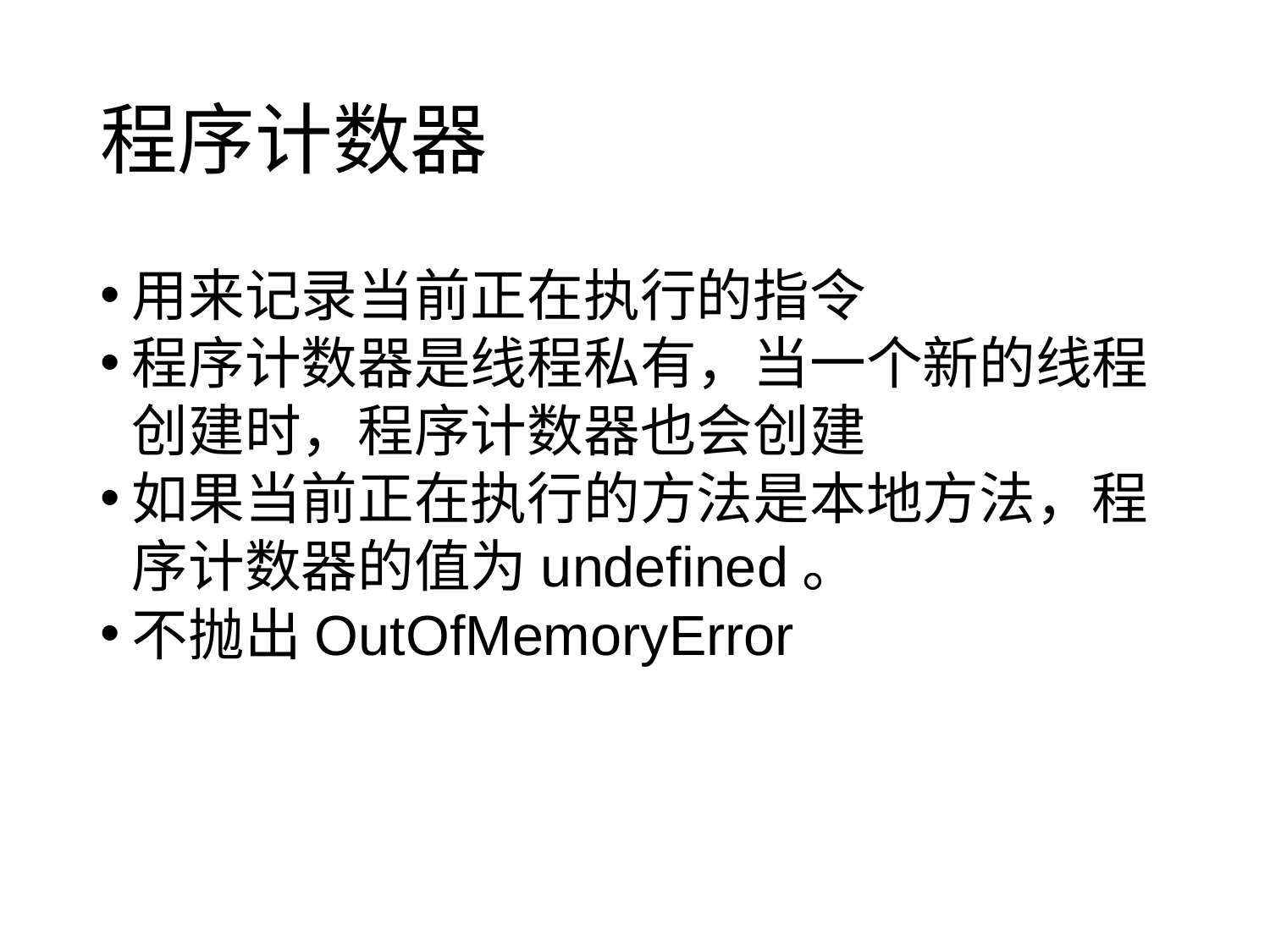

# 程序计数器
用来记录当前正在执行的指令
程序计数器是线程私有，当一个新的线程创建时，程序计数器也会创建
如果当前正在执行的方法是本地方法，程序计数器的值为undefined。
不抛出OutOfMemoryError